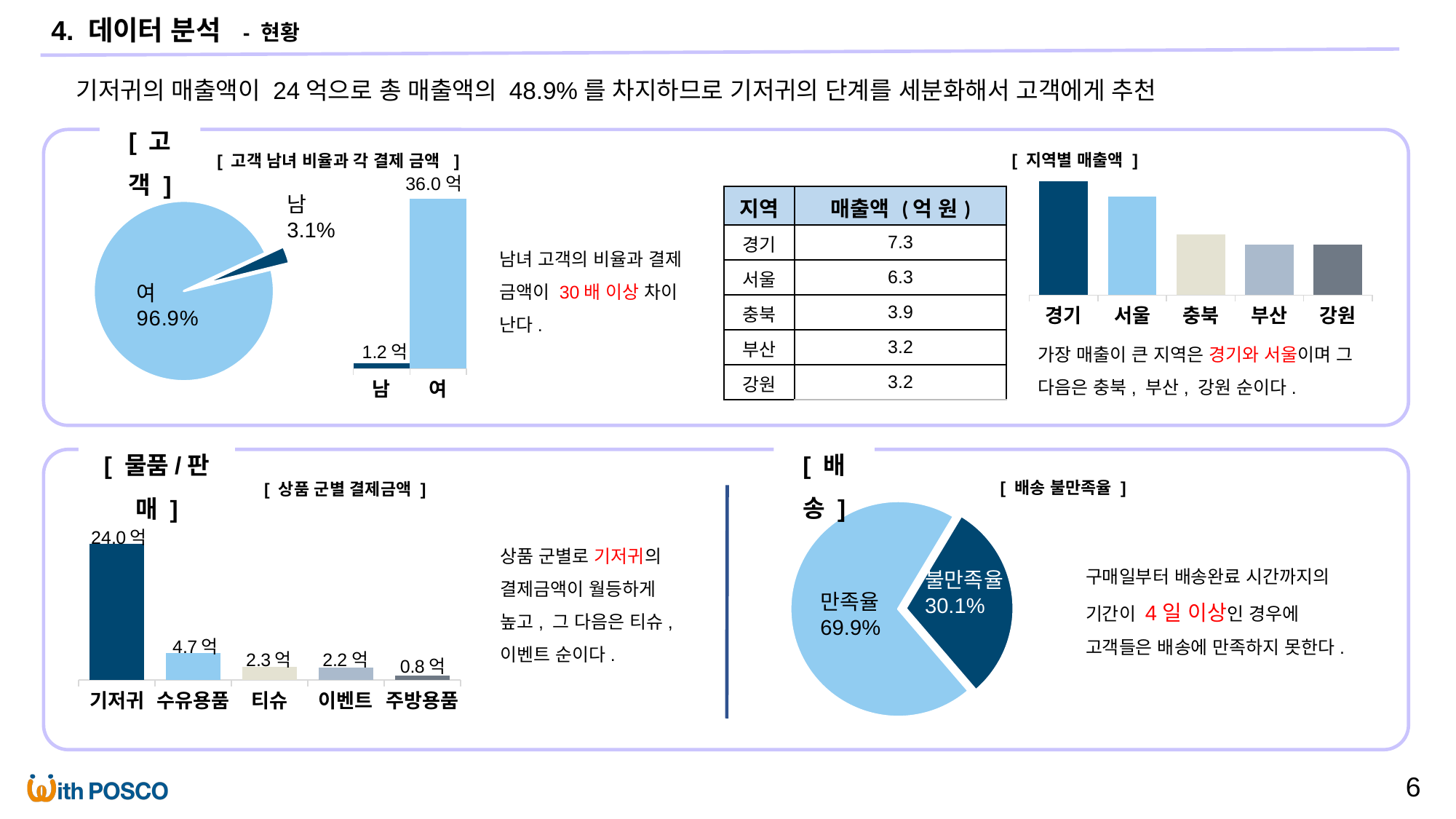

4. 데이터 분석  - 현황

기저귀의 매출액이 24억으로 총 매출액의 48.9%를 차지하므로 기저귀의 단계를 세분화해서 고객에게 추천
[ 고객 ]

[ 지역별 매출액 ]
[ 고객 남녀 비율과 각 결제 금액  ]

### Chart

| Category | 계열 1 | 열1 | 열2 |
|---|---|---|---|
| 경기 | 725610110.0 | None | None |
| 서울 | 630999486.0 | None | None |
| 충북 | 388125708.0 | None | None |
| 부산 | 320319395.0 | None | None |
| 강원 | 320184197.0 | None | None |
36.0억

### Chart

| Category | 계열 1 | 열1 | 열2 |
|---|---|---|---|
| 남 | 118123297.0 | None | None |
| 여 | 3634321642.0 | None | None |

### Chart

| Category | 판매 |
|---|---|
| 남 | 0.031 |
| 여 | 0.969 |
|  | None |
| 4분기 | None |
남
3.1%
| 지역 | 매출액 (억 원) |
| --- | --- |
| 경기 | 7.3 |
| 서울 | 6.3 |
| 충북 | 3.9 |
| 부산 | 3.2 |
| 강원 | 3.2 |
남녀 고객의 비율과 결제 금액이 30배 이상 차이 난다.
가장 매출이 큰 지역은 경기와 서울이며 그 다음은 충북, 부산, 강원 순이다.
[ 배송 ]
[ 물품/판매 ]

[ 배송 불만족율 ]
[ 상품 군별 결제금액 ]

### Chart

| Category | 판매 |
|---|---|
| 만족율 | 0.301 |
| 불만족율 | 0.699 |

### Chart

| Category | 계열 1 |
|---|---|
| 기저귀 | 2381610820.0 |
| 수유용품 | 471806777.0 |
| 티슈 | 229451564.0 |
| 이벤트 | 215713709.0 |
| 주방용품 | 78888975.0 |
상품 군별로 기저귀의 결제금액이 월등하게 높고, 그 다음은 티슈, 이벤트 순이다.
구매일부터 배송완료 시간까지의 기간이 4일 이상인 경우에 고객들은 배송에 만족하지 못한다.
불만족율
30.1%
만족율
69.9%
6